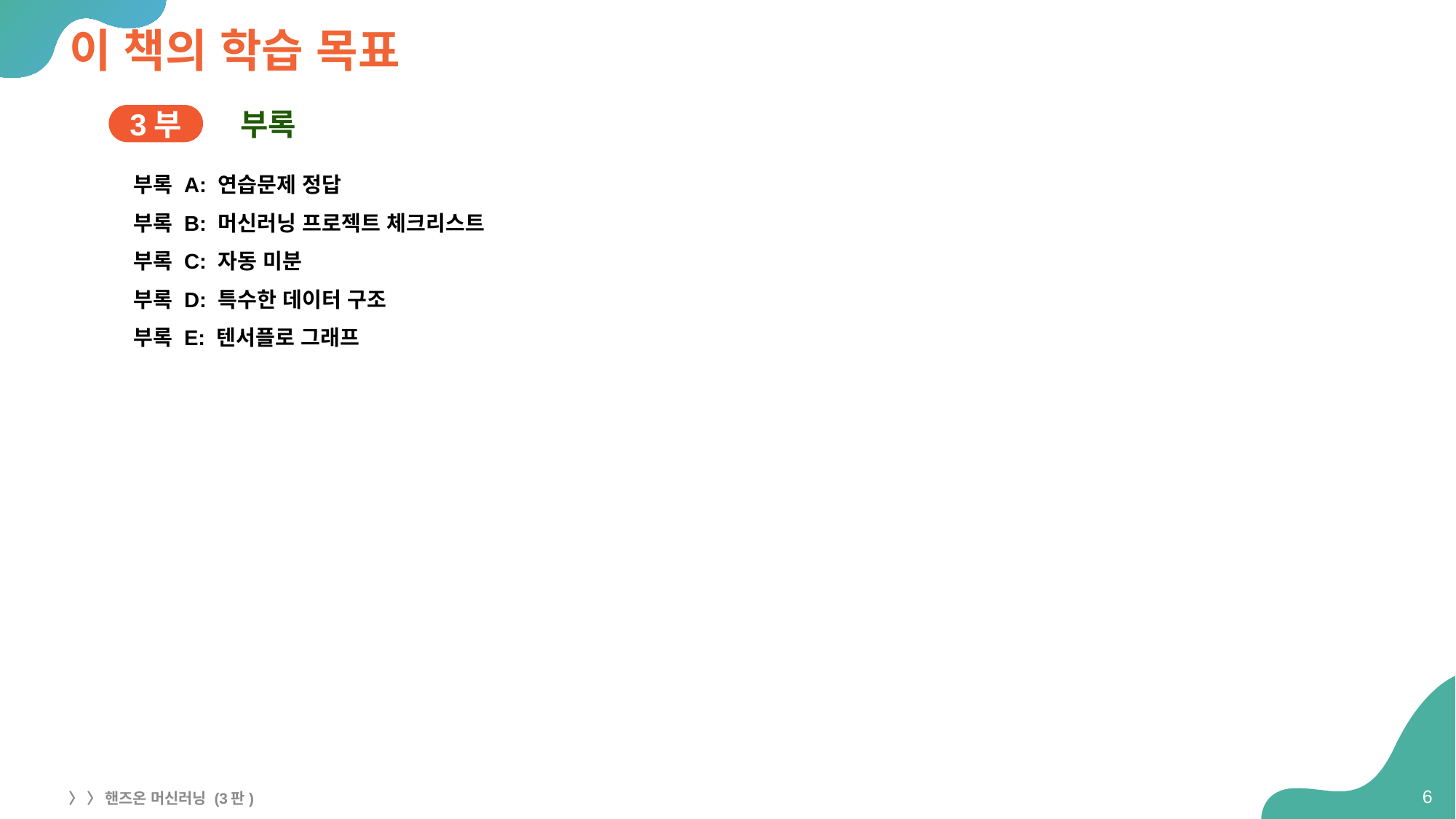

# 이 책의 학습 목표
부록
3부
부록 A: 연습문제 정답
부록 B: 머신러닝 프로젝트 체크리스트
부록 C: 자동 미분
부록 D: 특수한 데이터 구조
부록 E: 텐서플로 그래프
6
〉 〉 핸즈온 머신러닝 (3판)